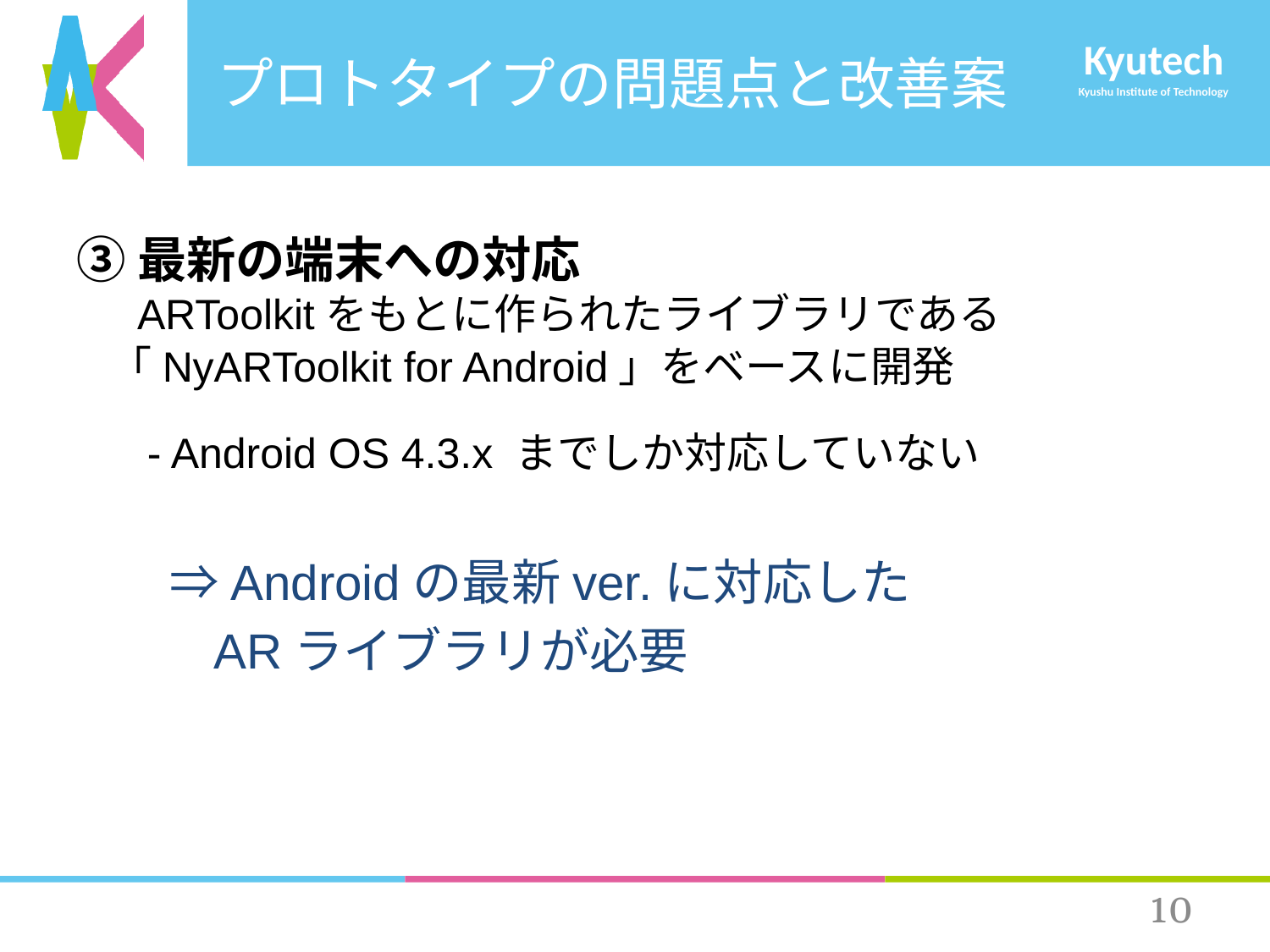

# プロトタイプの問題点と改善案
③最新の端末への対応
　ARToolkitをもとに作られたライブラリである
  「NyARToolkit for Android」をベースに開発
      - Android OS 4.3.x までしか対応していない

　    ⇒Androidの最新ver.に対応した
          ARライブラリが必要
10